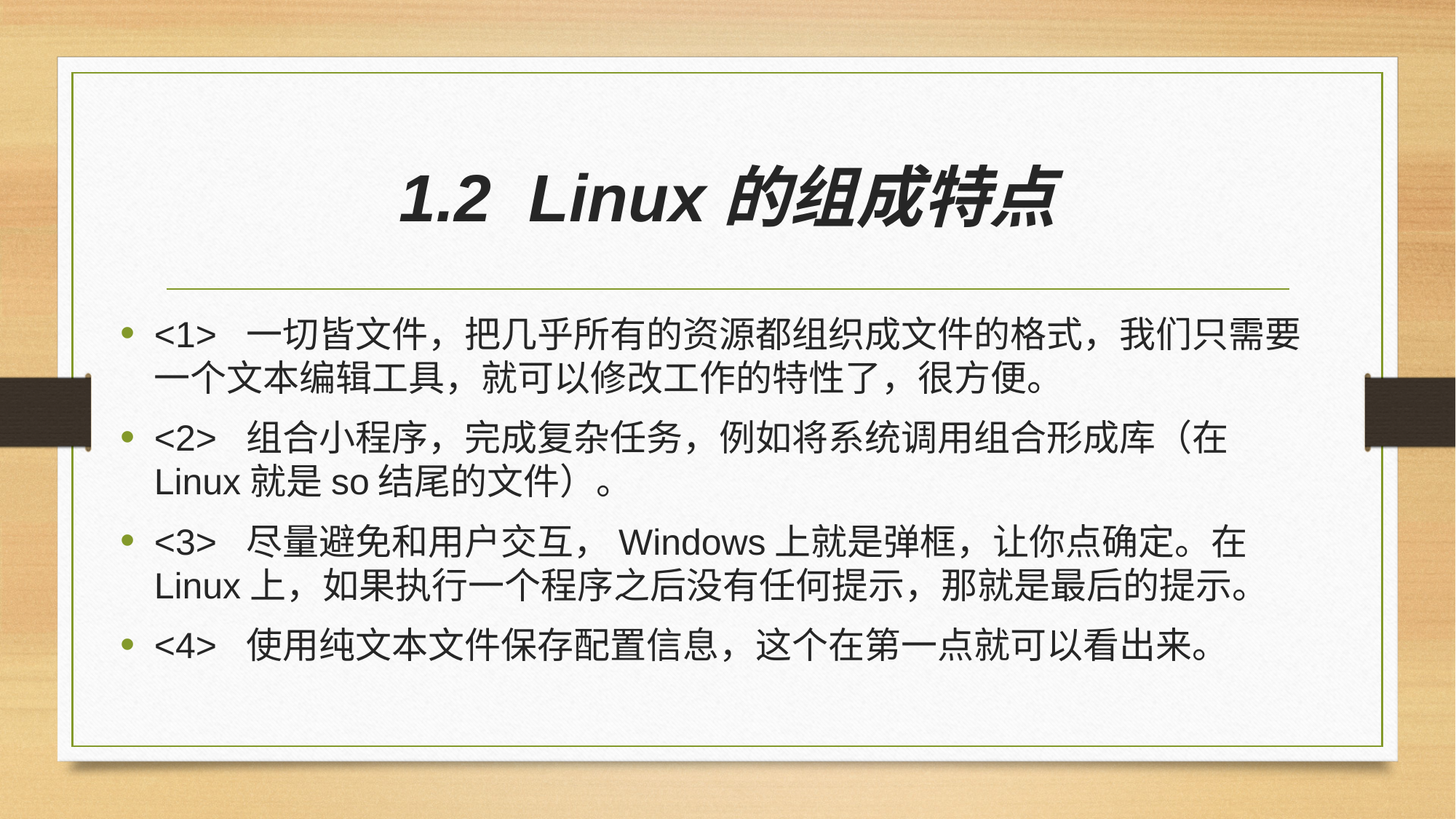

# 1.2  Linux的组成特点
<1>  一切皆文件，把几乎所有的资源都组织成文件的格式，我们只需要一个文本编辑工具，就可以修改工作的特性了，很方便。
<2>  组合小程序，完成复杂任务，例如将系统调用组合形成库（在Linux就是so结尾的文件）。
<3>  尽量避免和用户交互，Windows上就是弹框，让你点确定。在Linux上，如果执行一个程序之后没有任何提示，那就是最后的提示。
<4>  使用纯文本文件保存配置信息，这个在第一点就可以看出来。